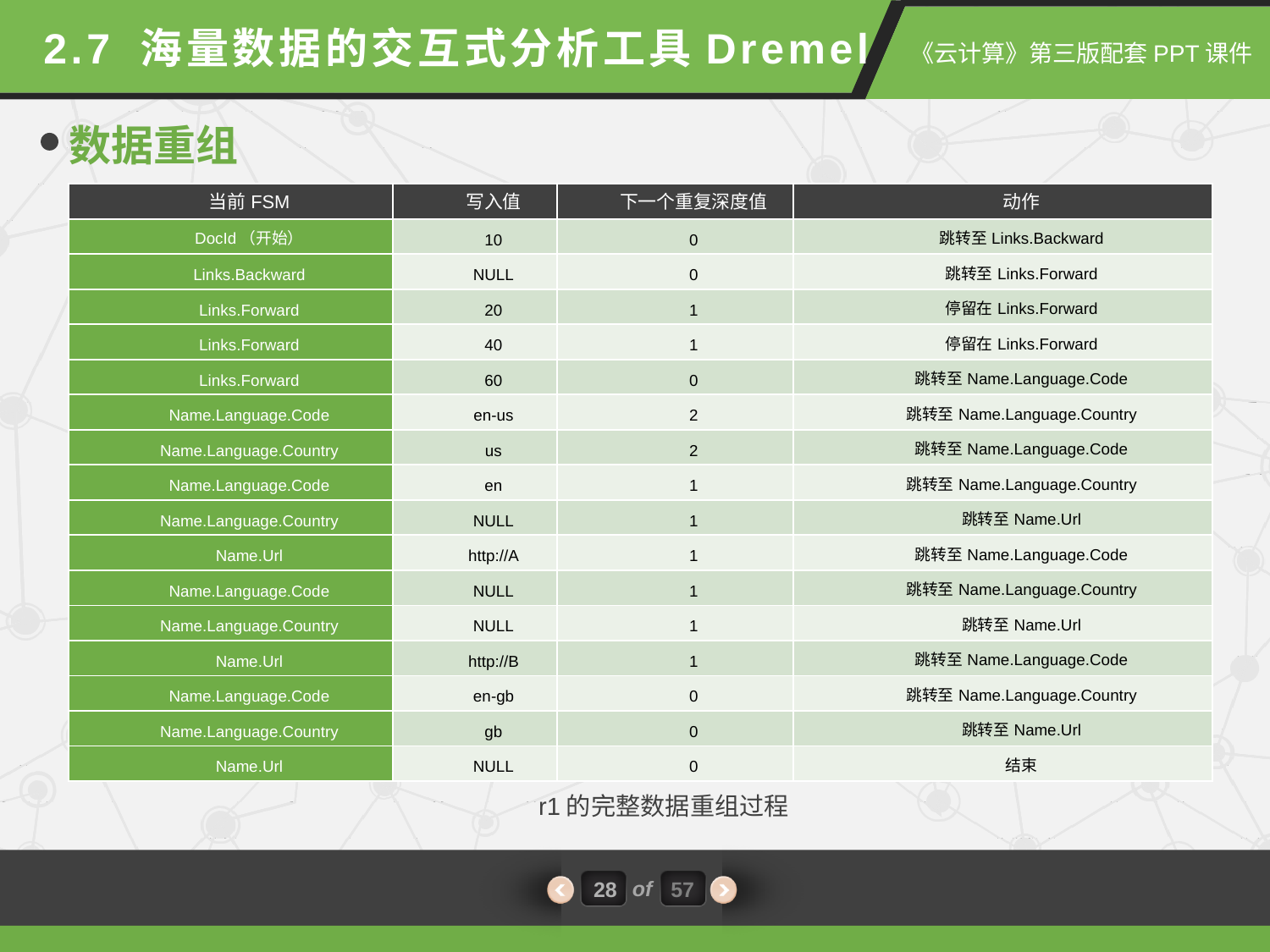

2.7 海量数据的交互式分析工具Dremel
数据重组

| 当前FSM | 写入值 | 下一个重复深度值 | 动作 |
| --- | --- | --- | --- |
| DocId（开始） | 10 | 0 | 跳转至Links.Backward |
| Links.Backward | NULL | 0 | 跳转至Links.Forward |
| Links.Forward | 20 | 1 | 停留在Links.Forward |
| Links.Forward | 40 | 1 | 停留在Links.Forward |
| Links.Forward | 60 | 0 | 跳转至Name.Language.Code |
| Name.Language.Code | en-us | 2 | 跳转至Name.Language.Country |
| Name.Language.Country | us | 2 | 跳转至Name.Language.Code |
| Name.Language.Code | en | 1 | 跳转至Name.Language.Country |
| Name.Language.Country | NULL | 1 | 跳转至Name.Url |
| Name.Url | http://A | 1 | 跳转至Name.Language.Code |
| Name.Language.Code | NULL | 1 | 跳转至Name.Language.Country |
| Name.Language.Country | NULL | 1 | 跳转至Name.Url |
| Name.Url | http://B | 1 | 跳转至Name.Language.Code |
| Name.Language.Code | en-gb | 0 | 跳转至Name.Language.Country |
| Name.Language.Country | gb | 0 | 跳转至Name.Url |
| Name.Url | NULL | 0 | 结束 |
r1的完整数据重组过程
28